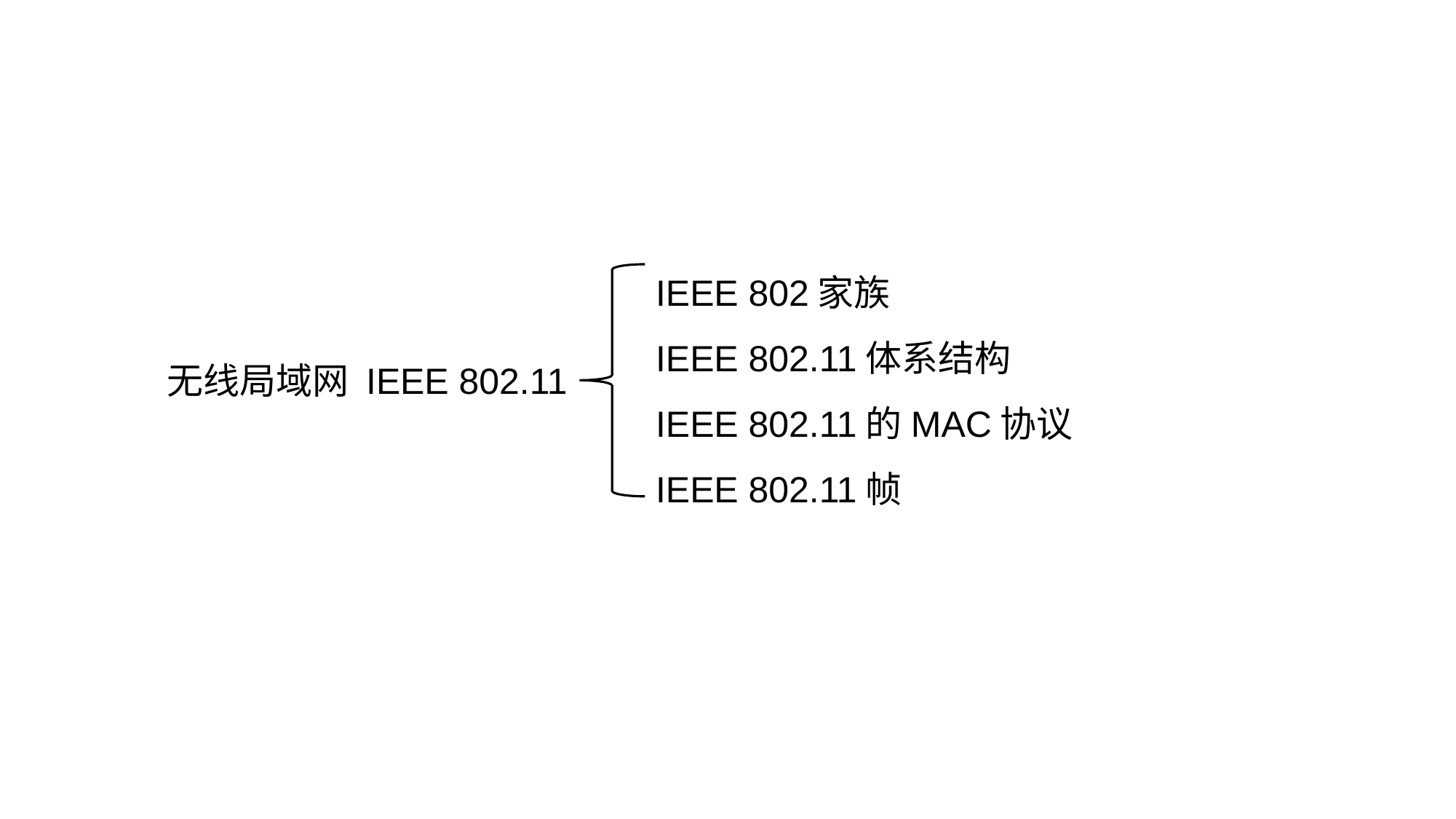

IEEE 802家族
IEEE 802.11体系结构
IEEE 802.11的MAC协议
IEEE 802.11帧

无线局域网 IEEE 802.11